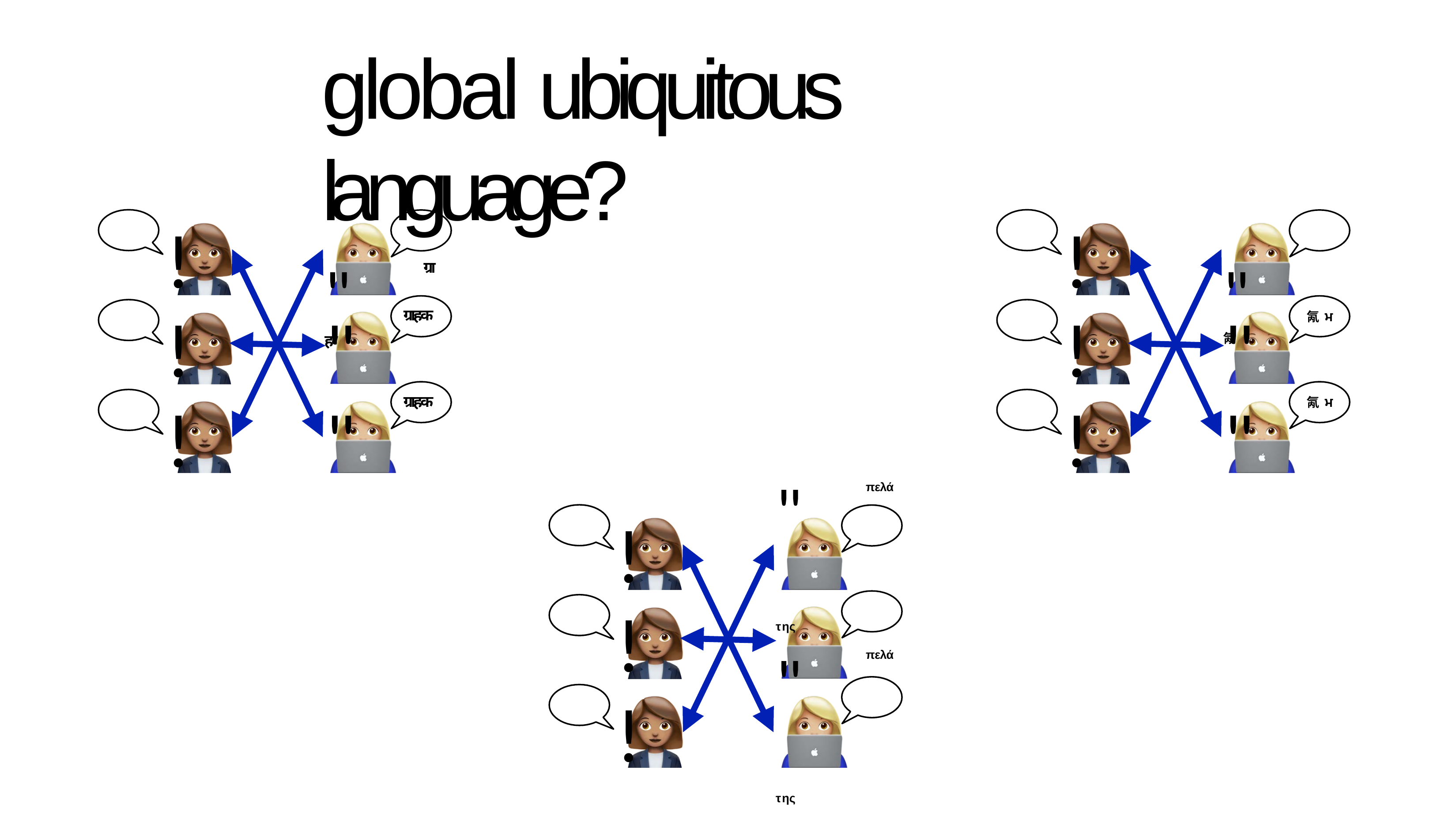

# global ubiquitous language?
"ग्राहक
"氝ਮ

!
!	"
!	"
!
!	"
!	"

ग्राहक
氝ਮ

ग्राहक
氝ਮ

"πελάτης  "πελάτης  "πελάτης

!
!
!